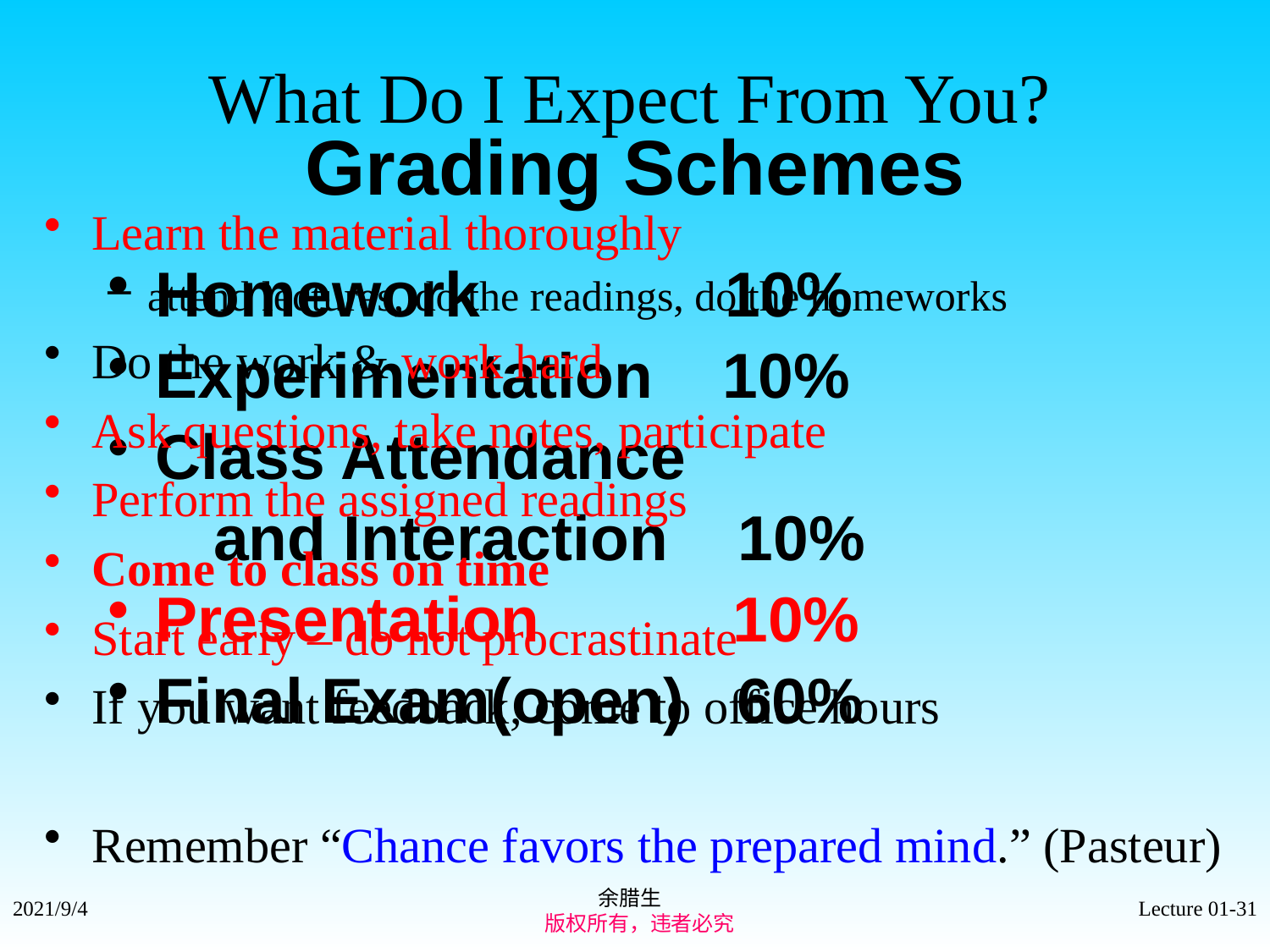

What Do I Expect From You?
# Grading Schemes

Learn the material thoroughly
attend lectures, do the readings, do the homeworks
Do the work & work hard
Ask questions, take notes, participate
Perform the assigned readings
Come to class on time
Start early – do not procrastinate
If you want feedback, come to office hours

Remember “Chance favors the prepared mind.” (Pasteur)
Homework              10%
Experimentation    10%
Class Attendance
      and Interaction    10%
Presentation           10%
Final Exam(open)   60%

余腊生
 版权所有，违者必究
2021/9/4
Lecture 01-31